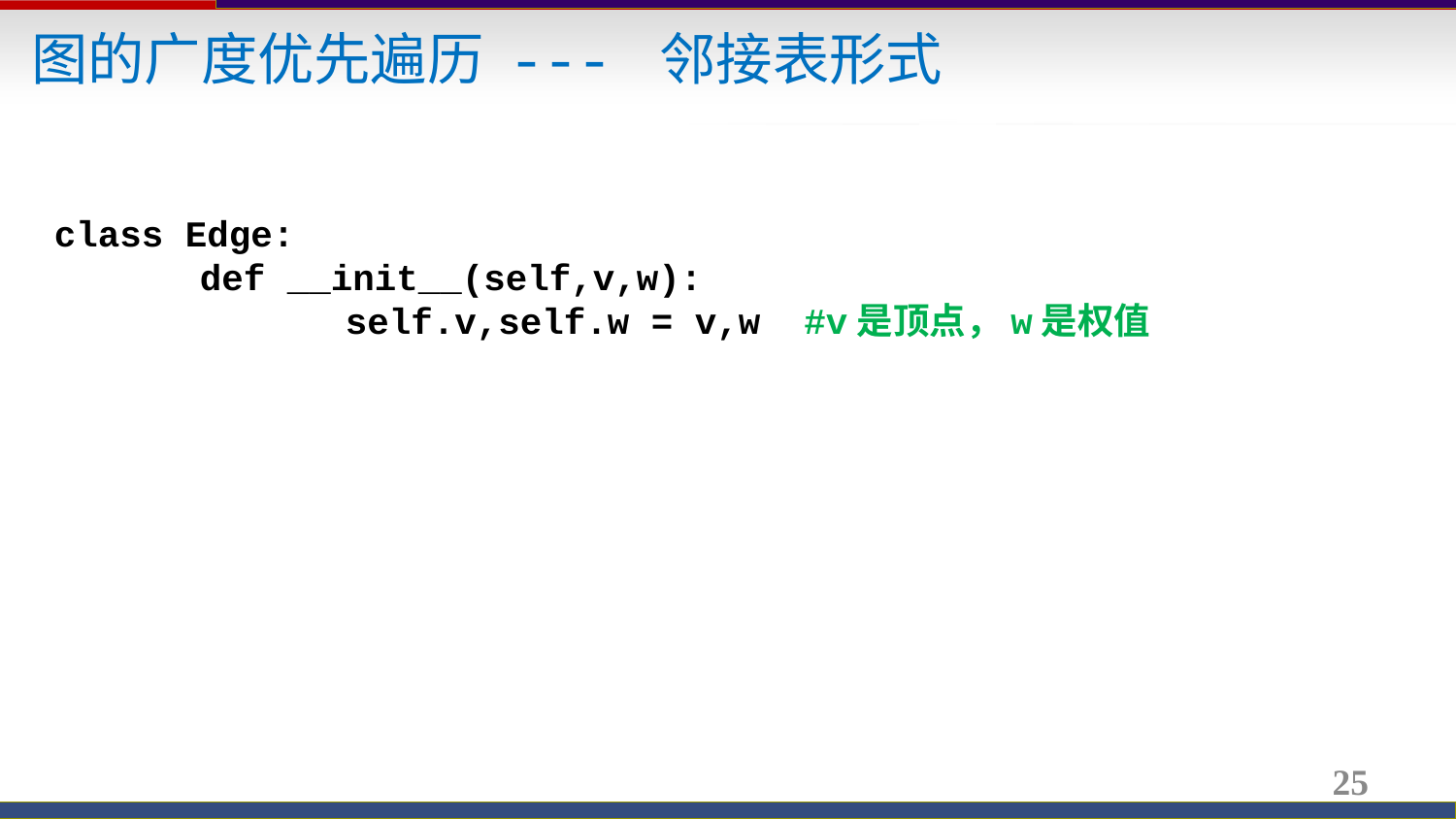

图的广度优先遍历 --- 邻接表形式
class Edge:
	def __init__(self,v,w):
		self.v,self.w = v,w  #v是顶点，w是权值